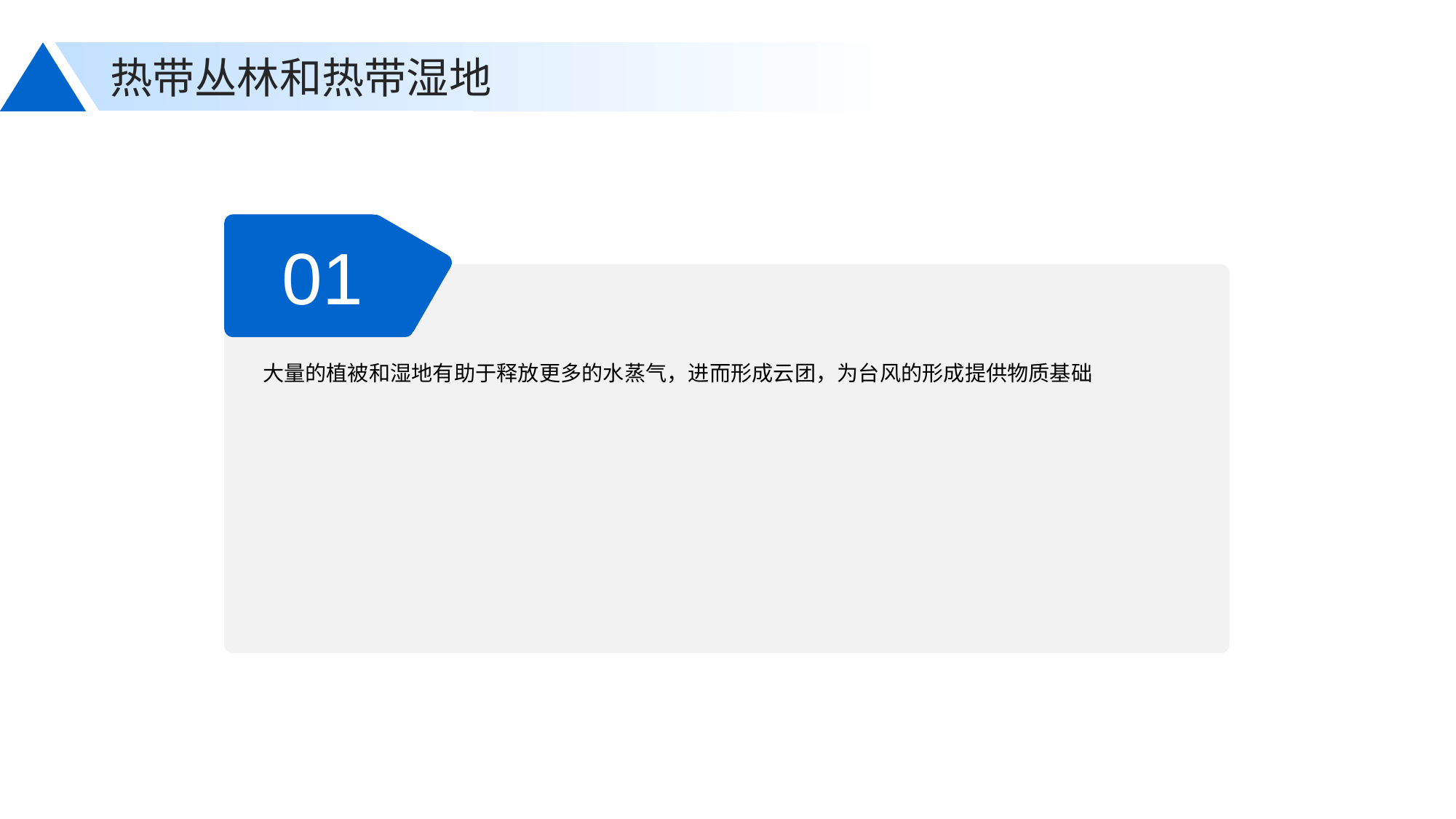

热带丛林和热带湿地

01

大量的植被和湿地有助于释放更多的水蒸气，进而形成云团，为台风的形成提供物质基础